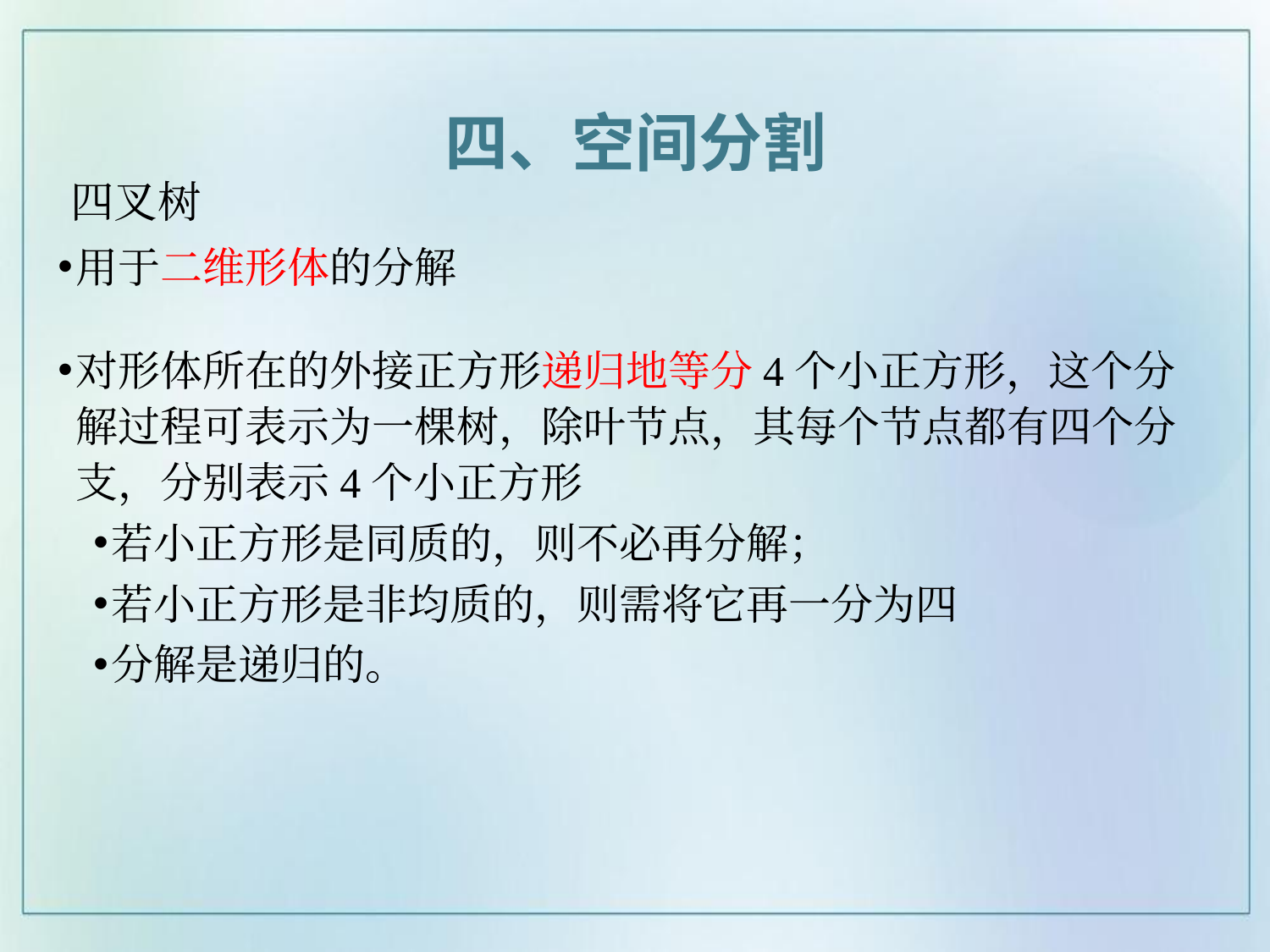

四、空间分割
# 四叉树
用于二维形体的分解
对形体所在的外接正方形递归地等分4个小正方形，这个分解过程可表示为一棵树，除叶节点，其每个节点都有四个分支，分别表示4个小正方形
若小正方形是同质的，则不必再分解；
若小正方形是非均质的，则需将它再一分为四
分解是递归的。